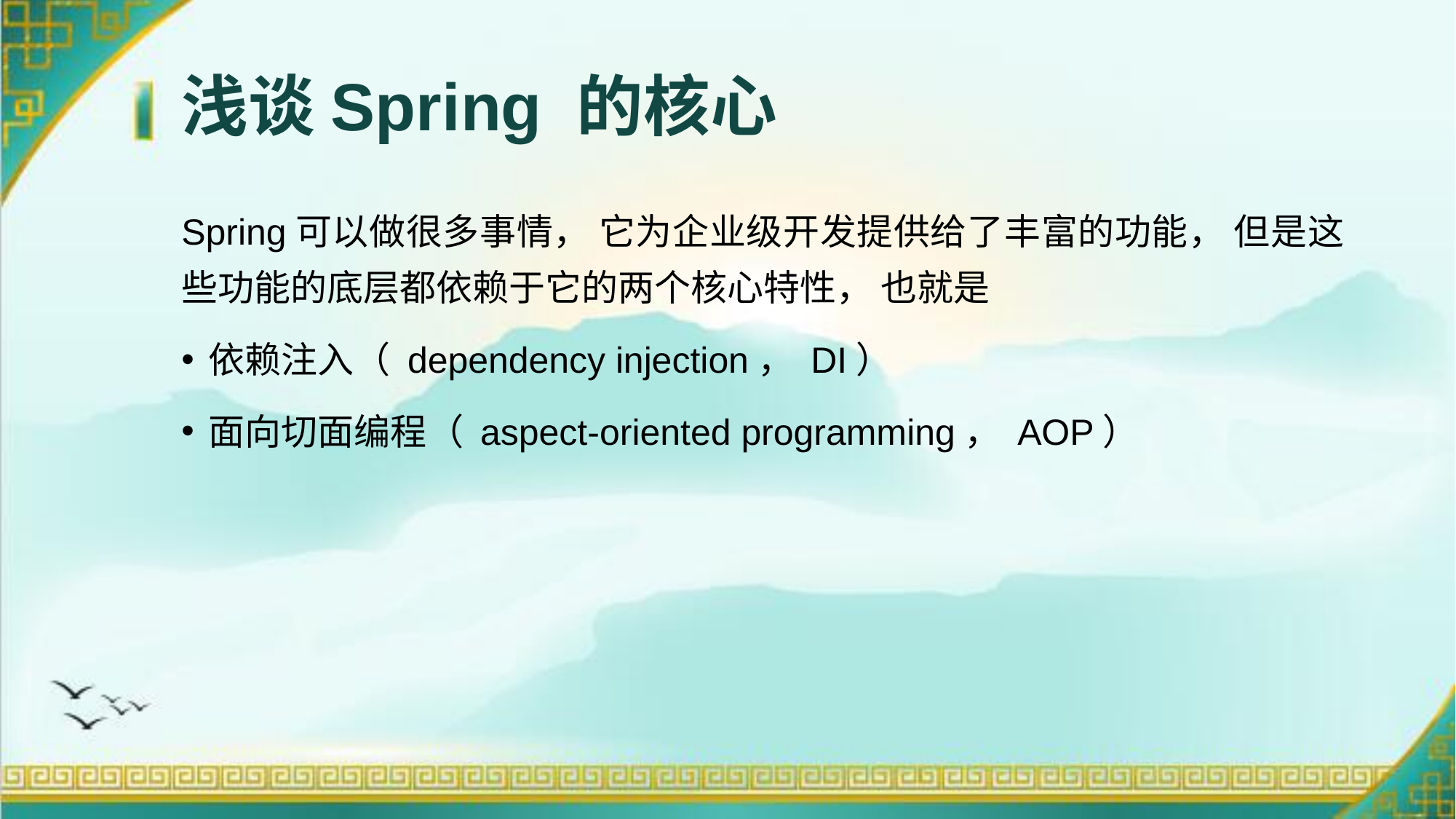

# 浅谈Spring 的核心
Spring可以做很多事情， 它为企业级开发提供给了丰富的功能， 但是这些功能的底层都依赖于它的两个核心特性， 也就是
依赖注入（ dependency injection， DI）
面向切面编程（ aspect-oriented programming， AOP）